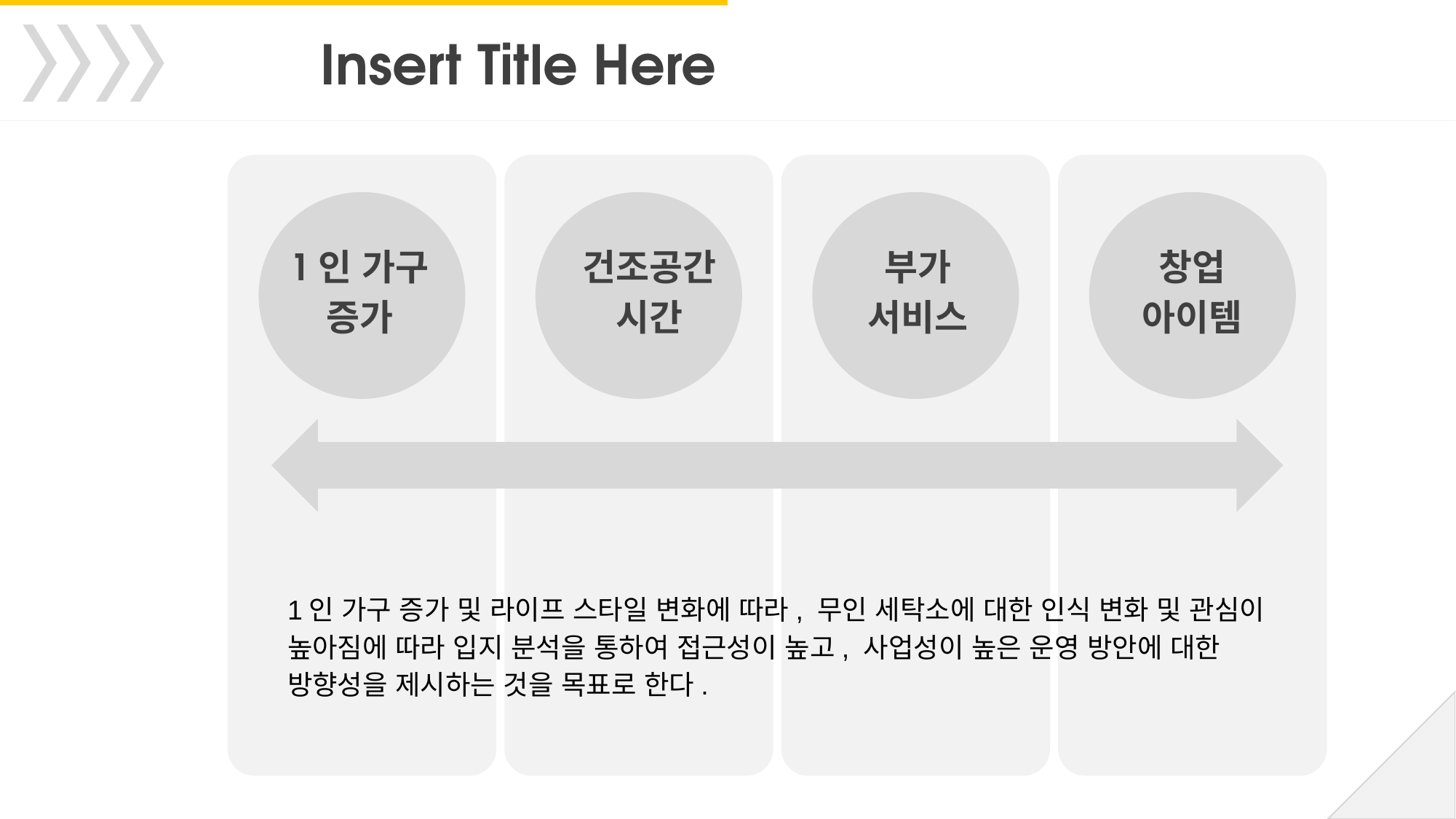

Insert Title Here

1인 가구 증가

건조공간
시간

부가
서비스

창업
아이템

1인 가구 증가 및 라이프 스타일 변화에 따라, 무인 세탁소에 대한 인식 변화 및 관심이 높아짐에 따라 입지 분석을 통하여 접근성이 높고, 사업성이 높은 운영 방안에 대한 방향성을 제시하는 것을 목표로 한다.